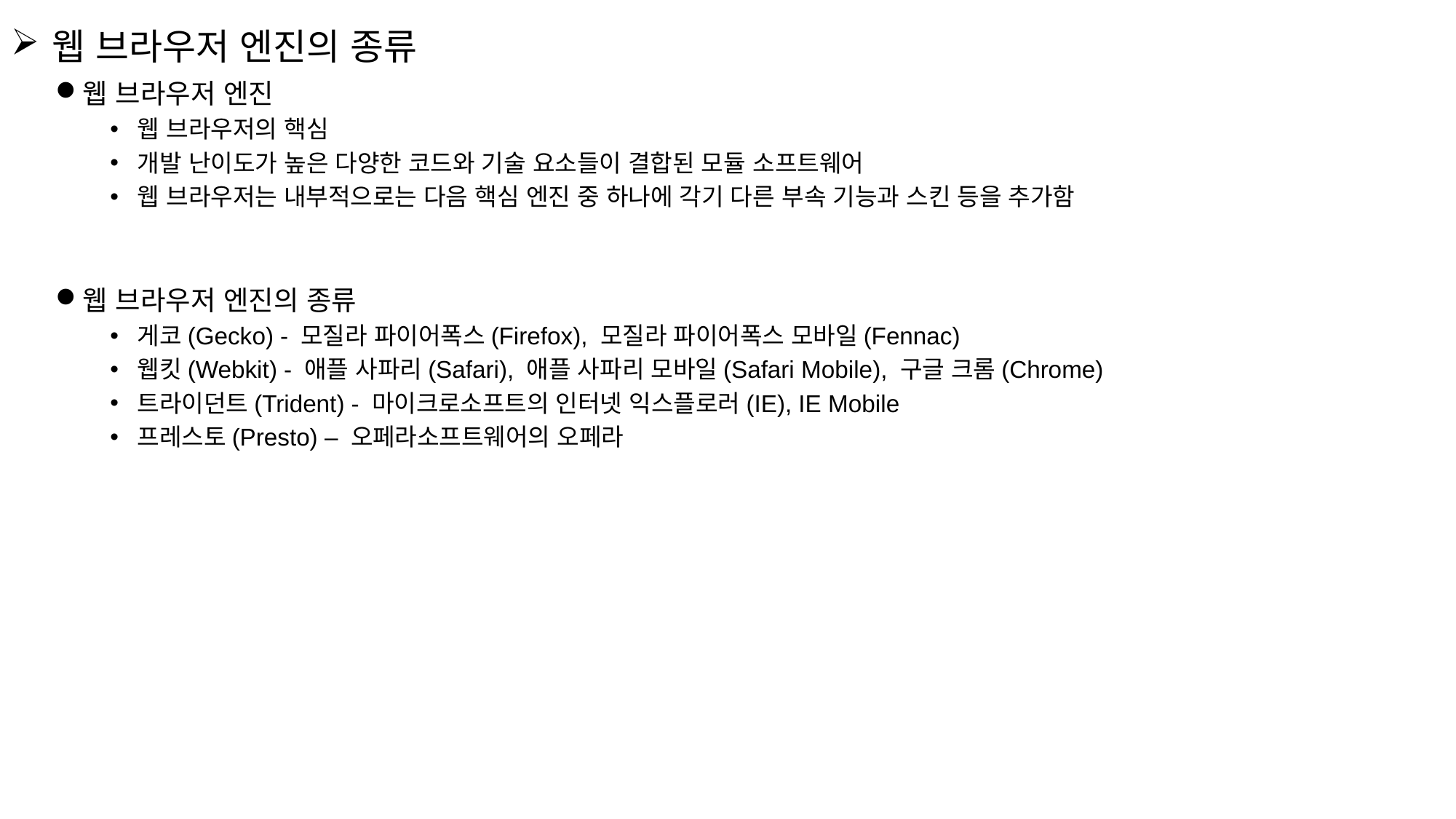

웹 브라우저 엔진의 종류
웹 브라우저 엔진
웹 브라우저의 핵심
개발 난이도가 높은 다양한 코드와 기술 요소들이 결합된 모듈 소프트웨어
웹 브라우저는 내부적으로는 다음 핵심 엔진 중 하나에 각기 다른 부속 기능과 스킨 등을 추가함

웹 브라우저 엔진의 종류
게코(Gecko) - 모질라 파이어폭스(Firefox), 모질라 파이어폭스 모바일(Fennac)
웹킷(Webkit) - 애플 사파리(Safari), 애플 사파리 모바일(Safari Mobile), 구글 크롬(Chrome)
트라이던트(Trident) - 마이크로소프트의 인터넷 익스플로러(IE), IE Mobile
프레스토(Presto) – 오페라소프트웨어의 오페라